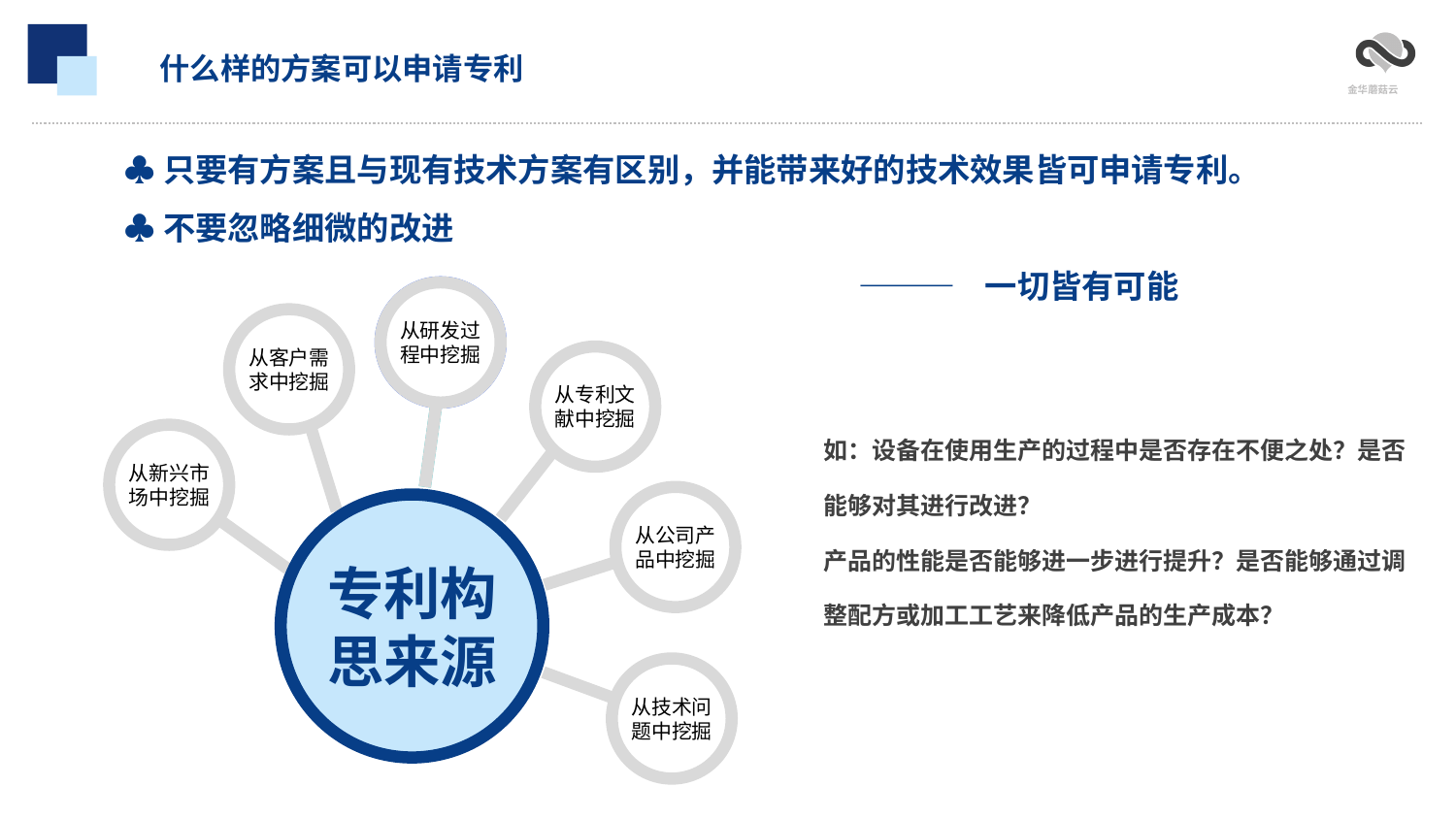

什么样的方案可以申请专利
♣只要有方案且与现有技术方案有区别，并能带来好的技术效果皆可申请专利。
♣不要忽略细微的改进
                                                                                                     ———   一切皆有可能
从研发过程中挖掘
从研发过程中挖掘
从客户需求中挖掘
从专利文献中挖掘
如：设备在使用生产的过程中是否存在不便之处？是否能够对其进行改进？
产品的性能是否能够进一步进行提升？是否能够通过调整配方或加工工艺来降低产品的生产成本？

从新兴市场中挖掘

从公司产品中挖掘
专利构思来源

从技术问题中挖掘